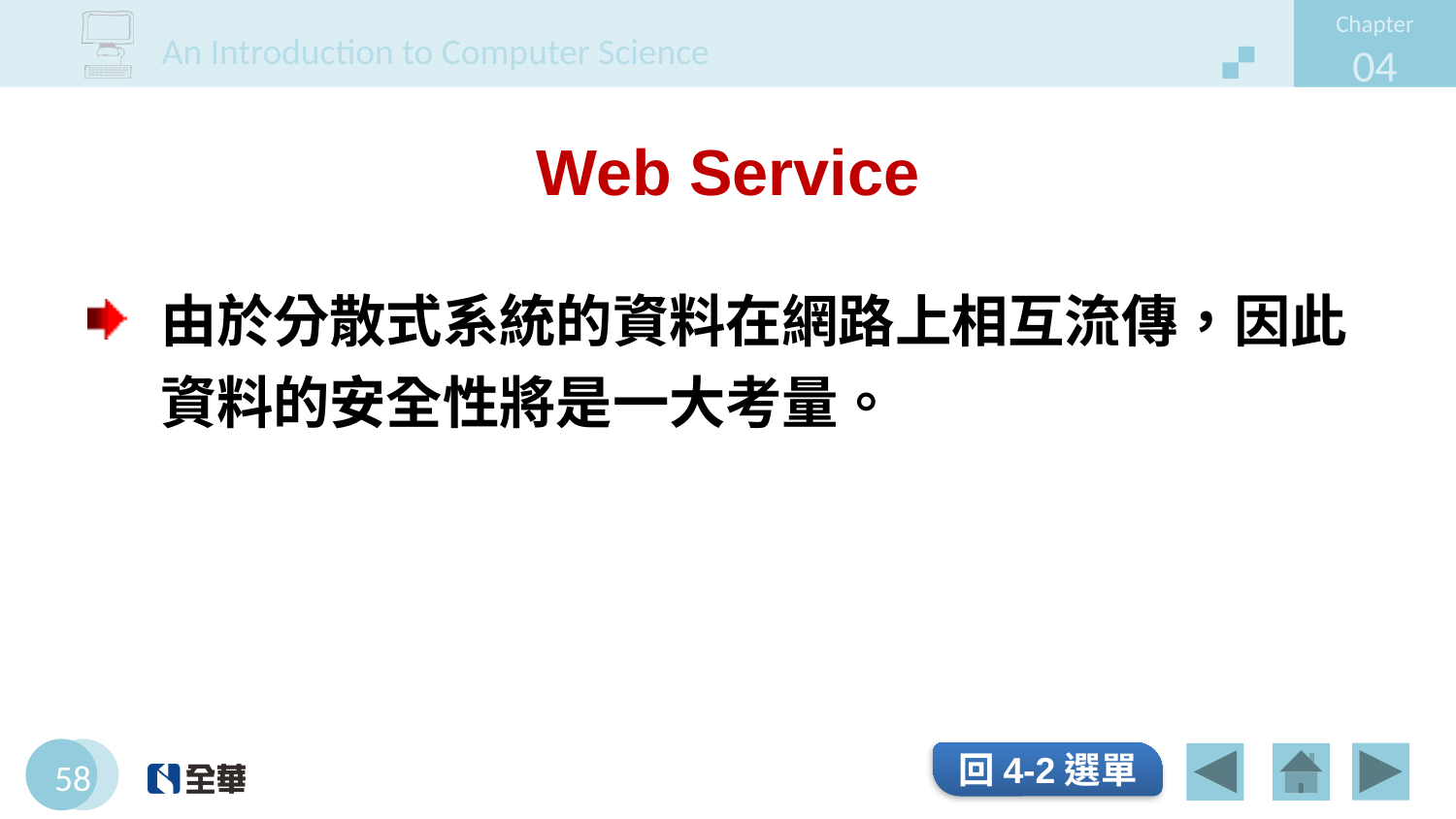

# Web Service
由於分散式系統的資料在網路上相互流傳，因此資料的安全性將是一大考量。

回4-2選單